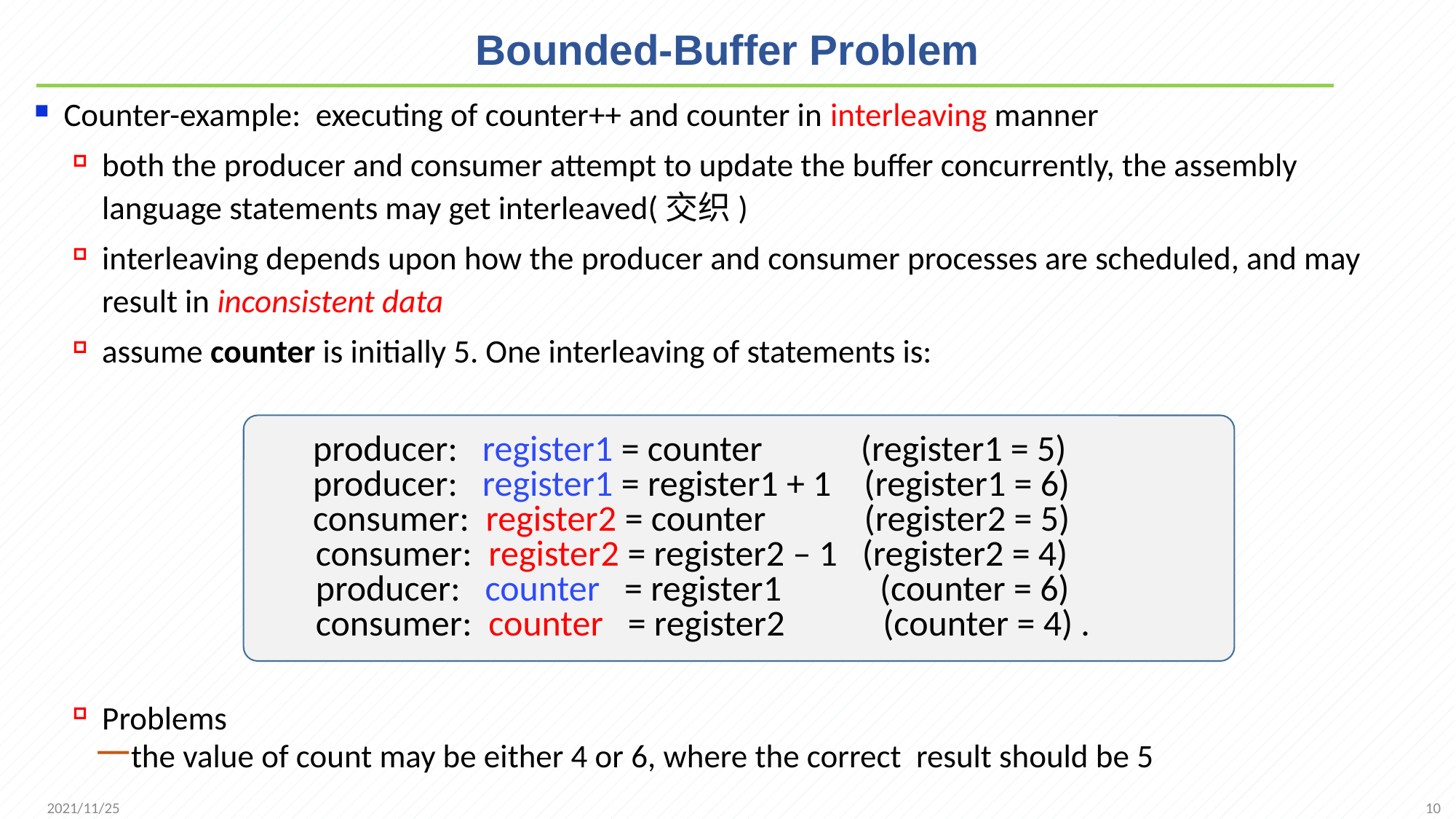

# Bounded-Buffer Problem
Counter-example:  executing of counter++ and counter in interleaving manner
both the producer and consumer attempt to update the buffer concurrently, the assembly language statements may get interleaved(交织)
interleaving depends upon how the producer and consumer processes are scheduled, and may result in inconsistent data
assume counter is initially 5. One interleaving of statements is:

Problems
the value of count may be either 4 or 6, where the correct  result should be 5
producer:   register1 = counter            (register1 = 5)
producer:   register1 = register1 + 1    (register1 = 6)
consumer:  register2 = counter            (register2 = 5)
       consumer:  register2 = register2 – 1   (register2 = 4)
       producer:   counter   = register1            (counter = 6)
       consumer:  counter   = register2            (counter = 4) .
10
2021/11/25